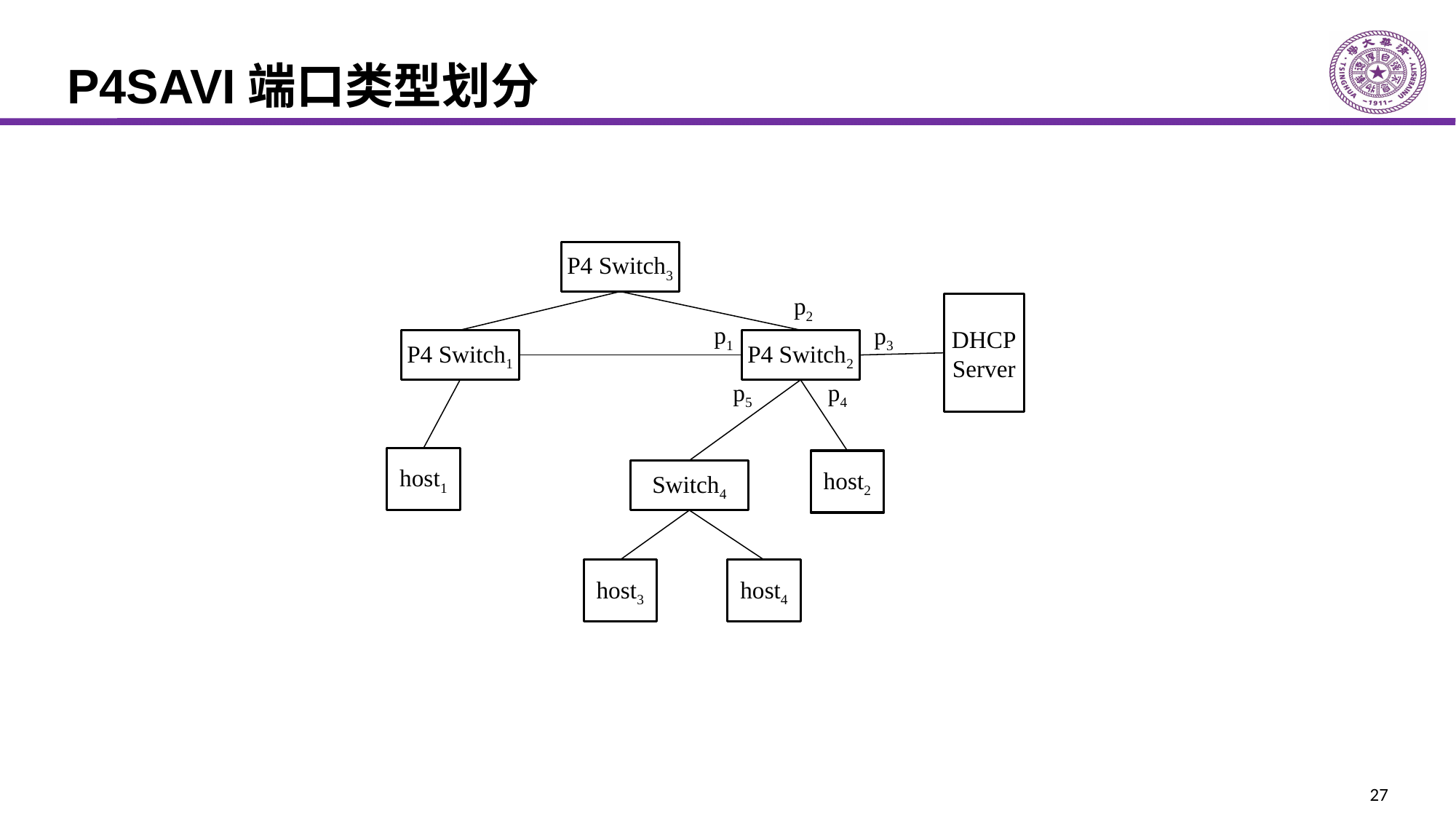

# P4SAVI端口类型划分
P4 Switch3
p2
DHCP
Server
p1
p3
P4 Switch1
P4 Switch2
p5
p4
host1
host2
Switch4
host3
host4